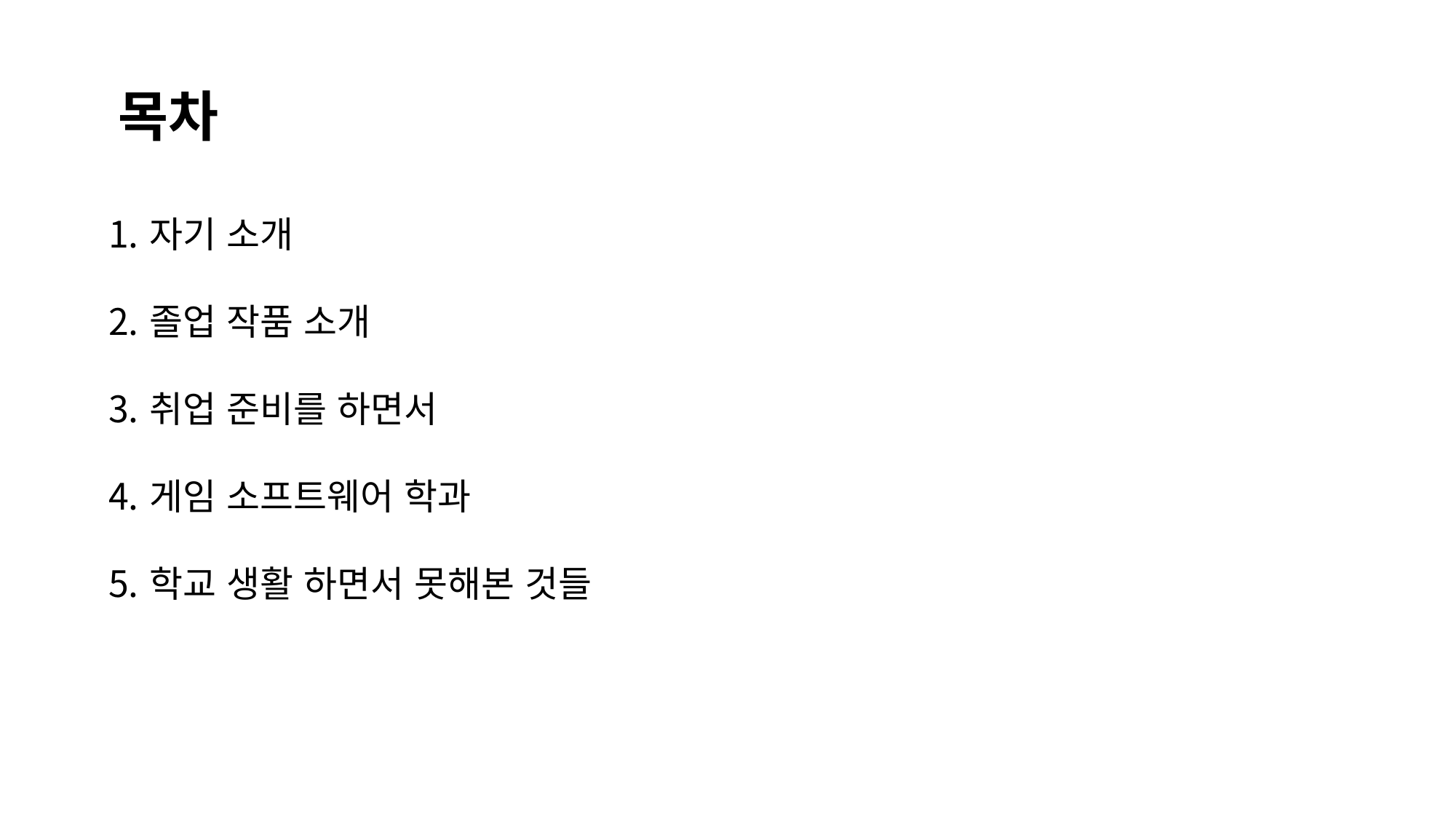

목차
자기 소개

졸업 작품 소개

취업 준비를 하면서

게임 소프트웨어 학과

학교 생활 하면서 못해본 것들